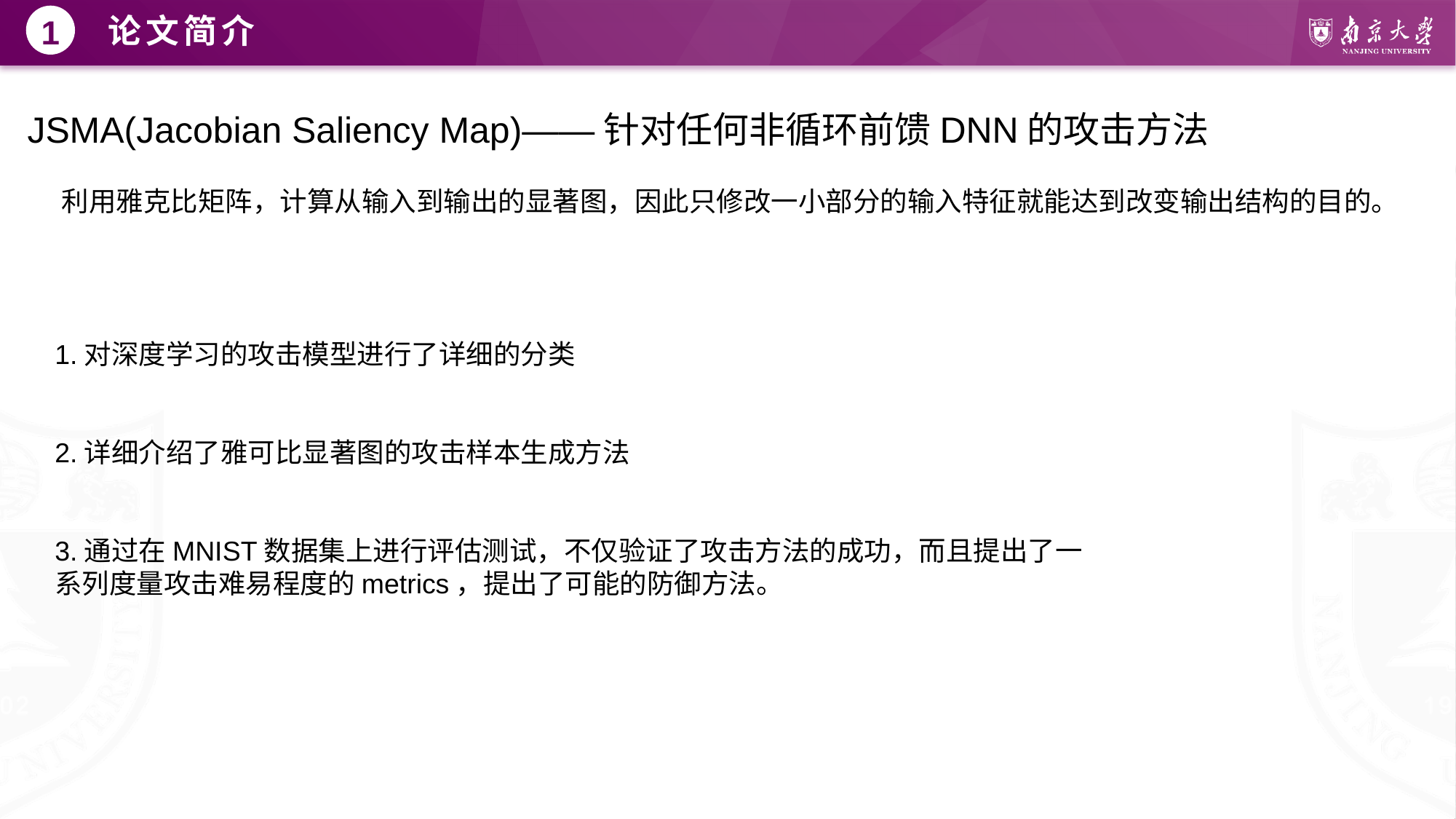

论文简介

1
JSMA(Jacobian Saliency Map)——针对任何非循环前馈DNN的攻击方法
利用雅克比矩阵，计算从输入到输出的显著图，因此只修改一小部分的输入特征就能达到改变输出结构的目的。
1.对深度学习的攻击模型进行了详细的分类

2.详细介绍了雅可比显著图的攻击样本生成方法

3.通过在MNIST数据集上进行评估测试，不仅验证了攻击方法的成功，而且提出了一系列度量攻击难易程度的metrics，提出了可能的防御方法。